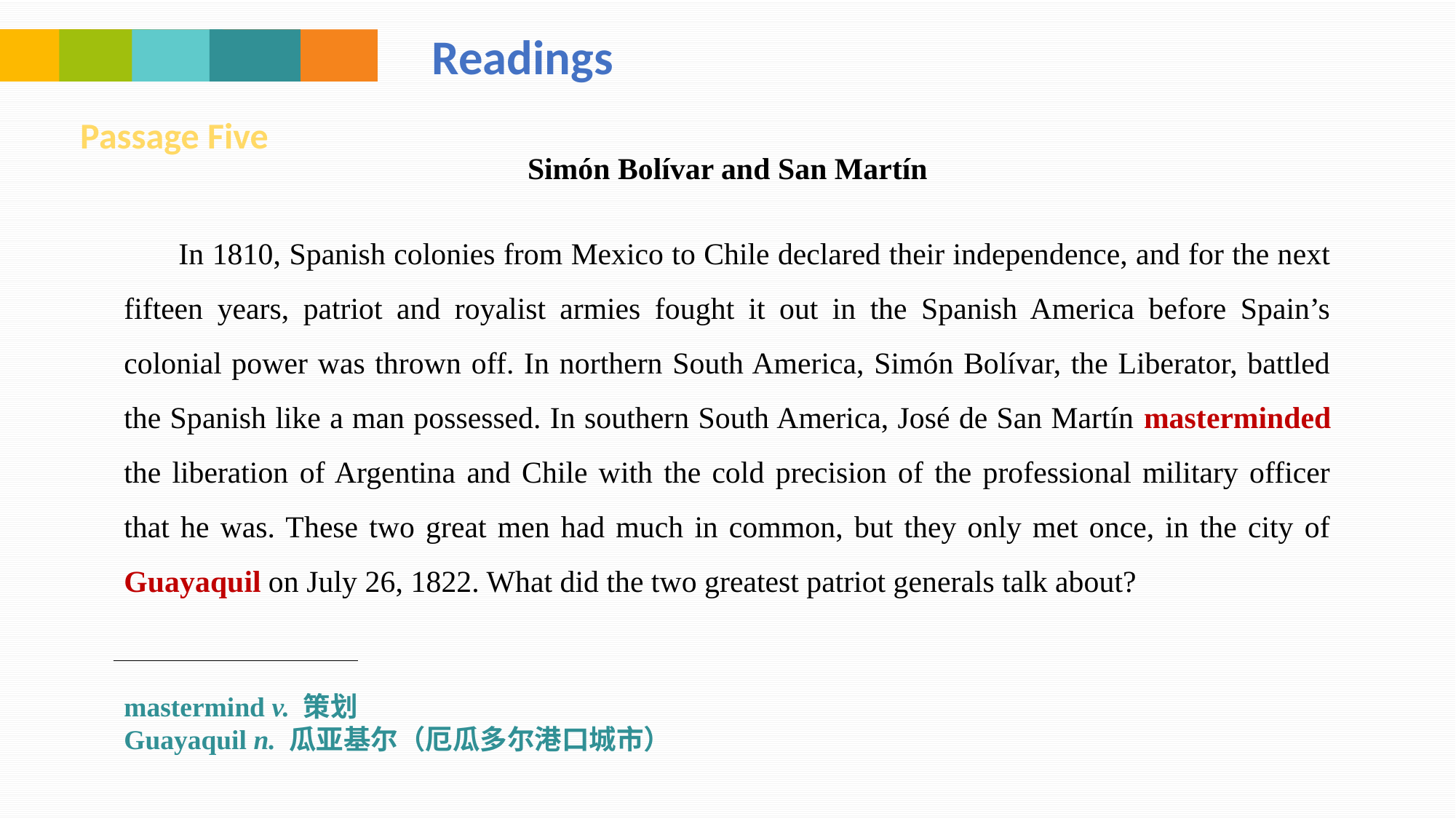

Readings

Passage Five
Simón Bolívar and San Martín
In 1810, Spanish colonies from Mexico to Chile declared their independence, and for the next fifteen years, patriot and royalist armies fought it out in the Spanish America before Spain’s colonial power was thrown off. In northern South America, Simón Bolívar, the Liberator, battled the Spanish like a man possessed. In southern South America, José de San Martín masterminded the liberation of Argentina and Chile with the cold precision of the professional military officer that he was. These two great men had much in common, but they only met once, in the city of Guayaquil on July 26, 1822. What did the two greatest patriot generals talk about?
mastermind v. 策划
Guayaquil n. 瓜亚基尔（厄瓜多尔港口城市）